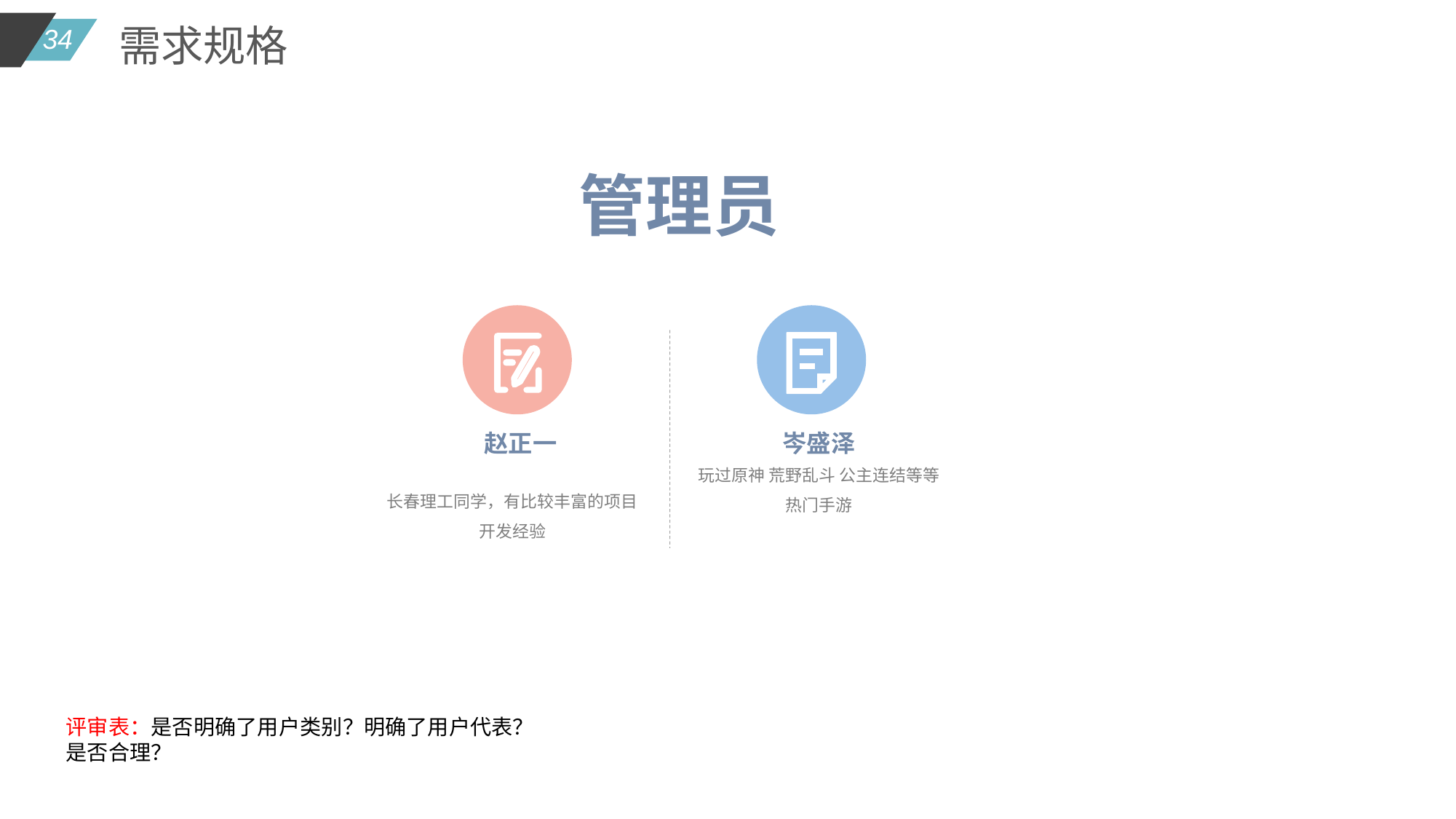

需求规格
管理员

赵正一
岑盛泽
玩过原神 荒野乱斗 公主连结等等热门手游
长春理工同学，有比较丰富的项目开发经验
评审表：是否明确了用户类别？明确了用户代表？是否合理？